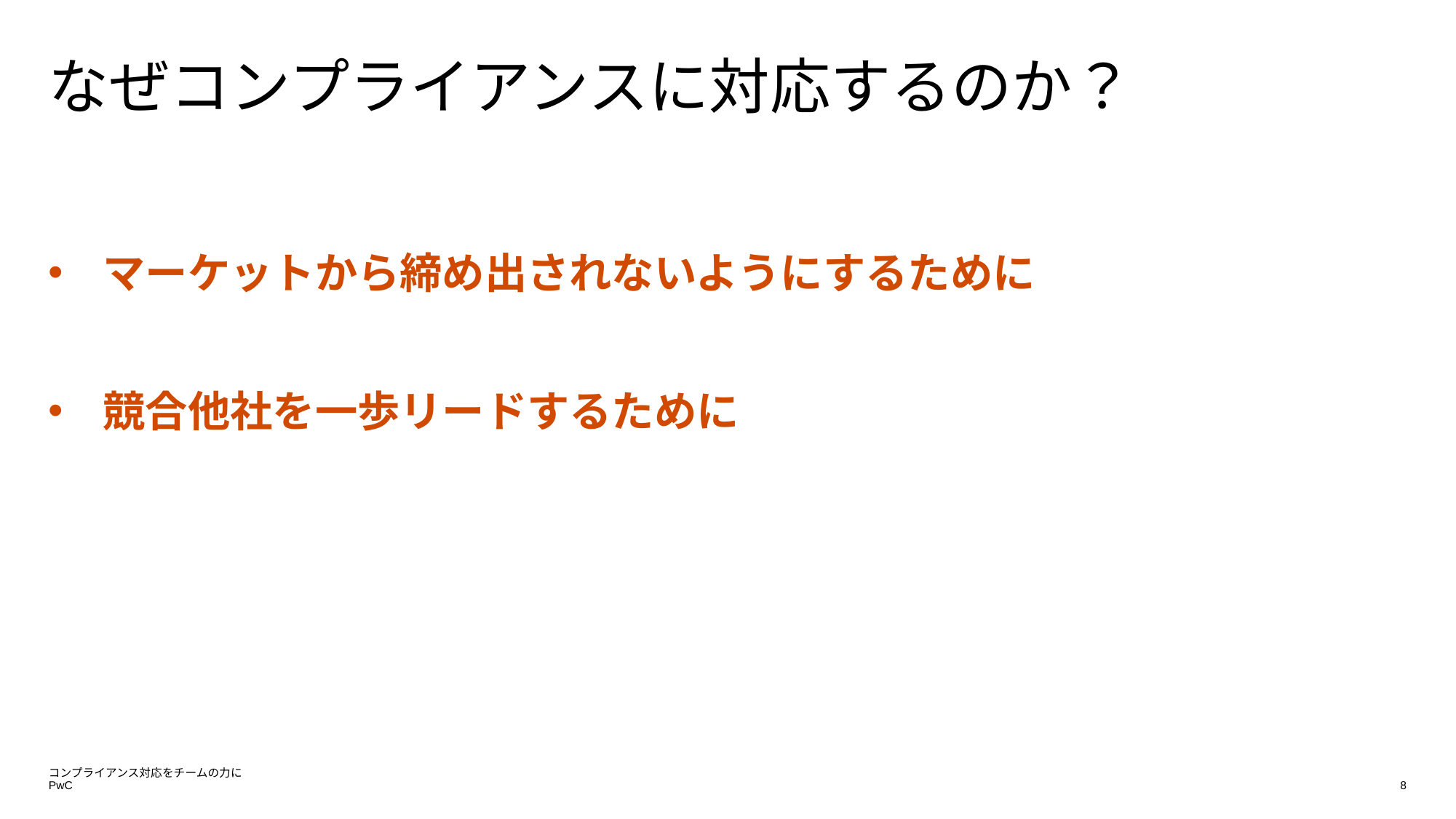

# なぜコンプライアンスに対応するのか？
マーケットから締め出されないようにするために

競合他社を一歩リードするために
コンプライアンス対応をチームの力に
8